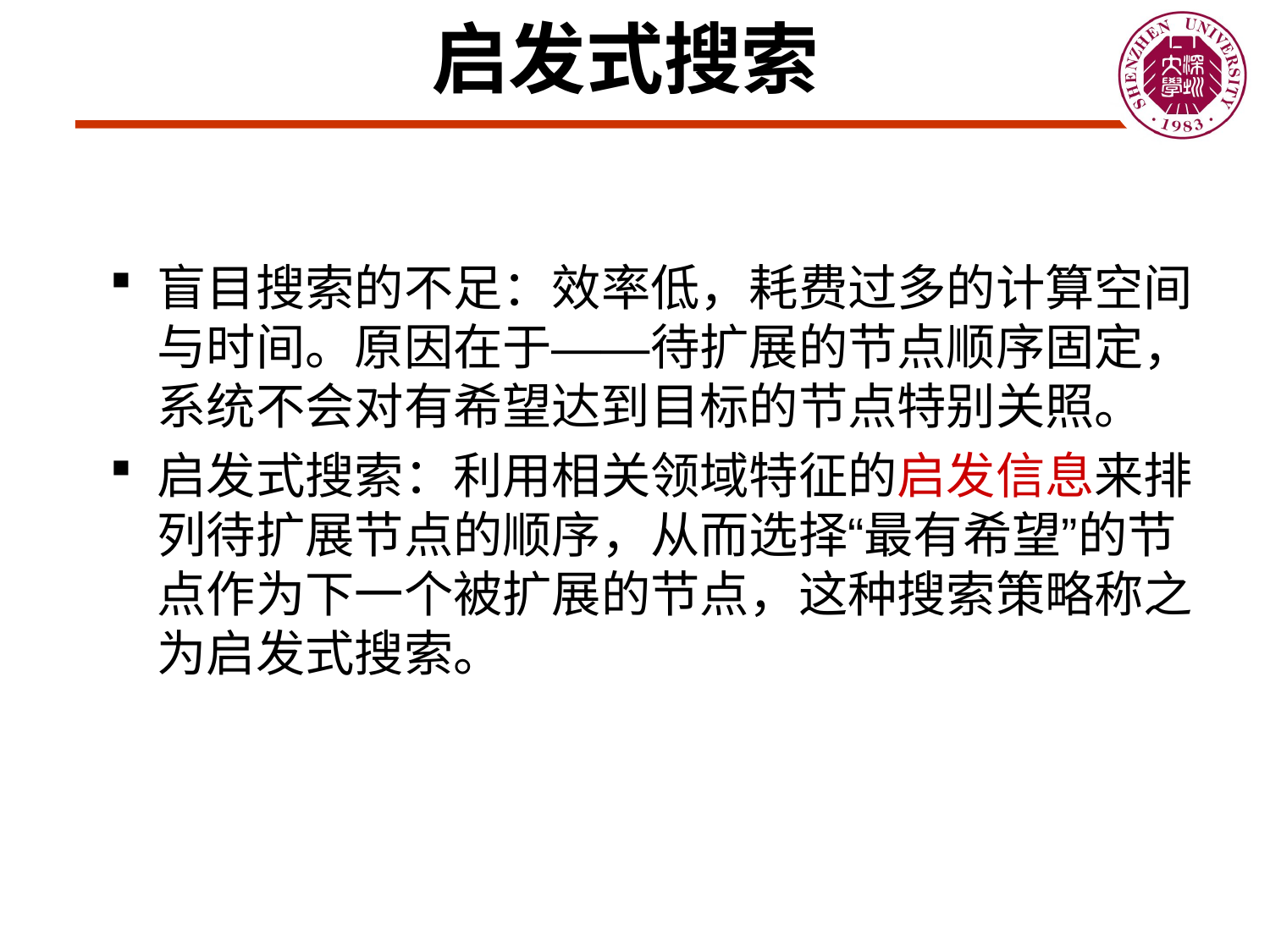

# 启发式搜索
盲目搜索的不足：效率低，耗费过多的计算空间与时间。原因在于——待扩展的节点顺序固定，系统不会对有希望达到目标的节点特别关照。
启发式搜索：利用相关领域特征的启发信息来排列待扩展节点的顺序，从而选择“最有希望”的节点作为下一个被扩展的节点，这种搜索策略称之为启发式搜索。
26